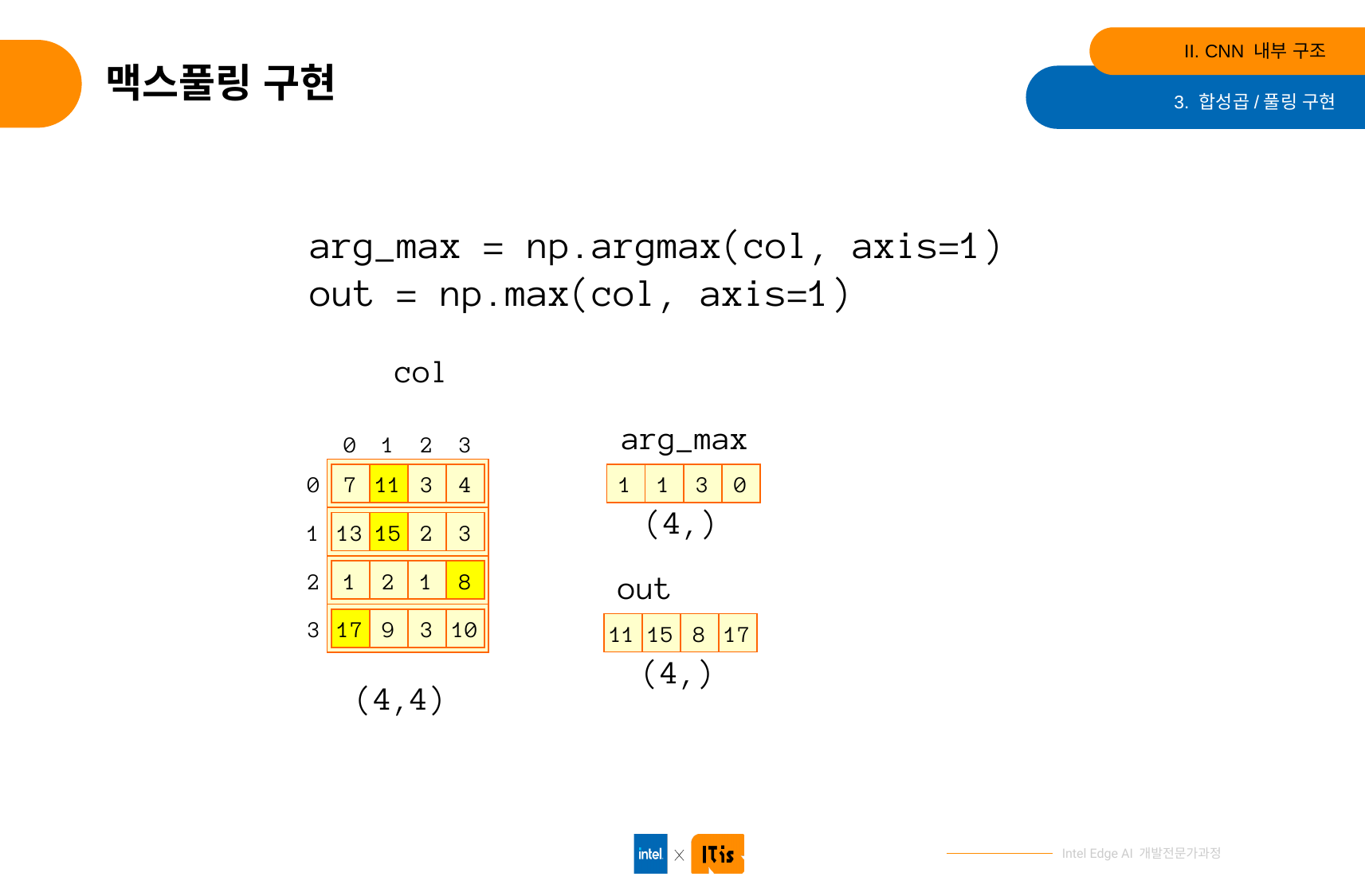

II. CNN 내부 구조
# 맥스풀링 구현
3. 합성곱/풀링 구현
arg_max = np.argmax(col, axis=1)
out = np.max(col, axis=1)
col
arg_max

0
1
2
3

0
7
11
3
4
1
1
3
0
(4,)

1
13
15
2
3

out
2
1
2
1
8

3
17
9
3
10
11
15
8
17
(4,)
(4,4)